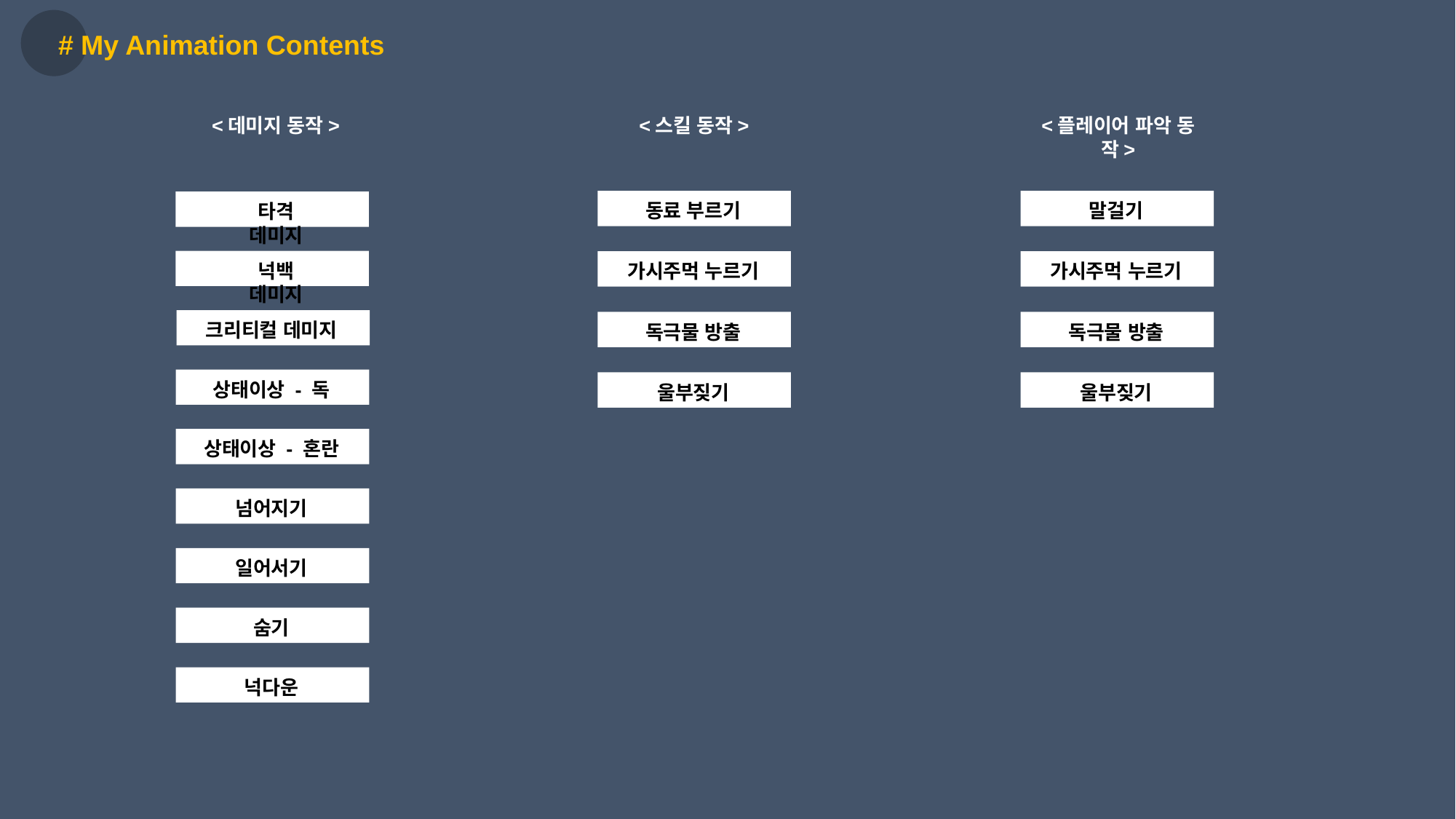

# My Animation Contents
<데미지 동작>
<스킬 동작>
<플레이어 파악 동작>

동료 부르기

말걸기

타격 데미지

넉백 데미지

가시주먹 누르기

가시주먹 누르기

크리티컬 데미지

독극물 방출

독극물 방출

상태이상 - 독

울부짖기

울부짖기

상태이상 - 혼란

넘어지기

일어서기

숨기

넉다운